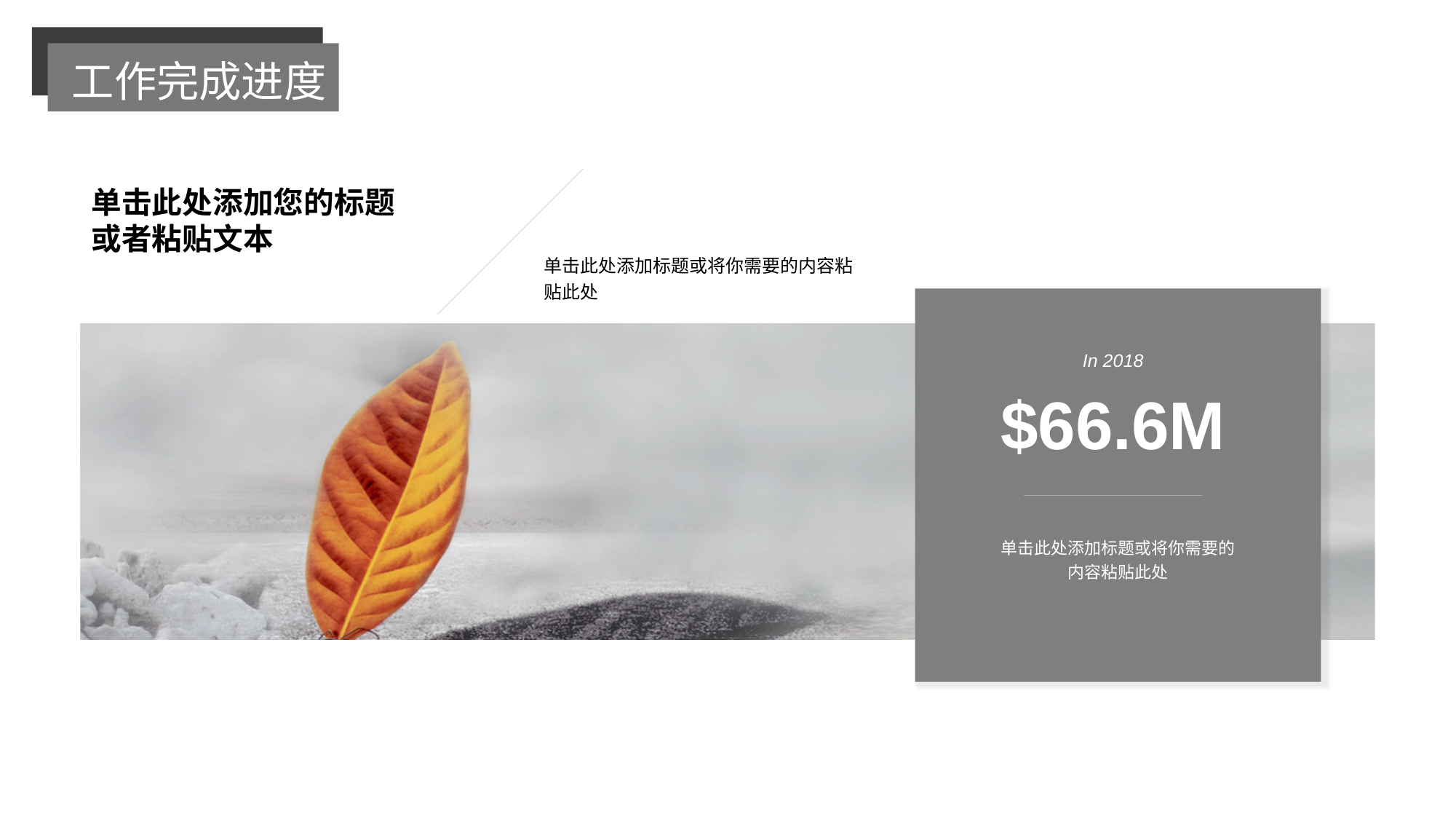

工作完成进度
单击此处添加您的标题
或者粘贴文本
单击此处添加标题或将你需要的内容粘贴此处

In 2018
$66.6m
单击此处添加标题或将你需要的
内容粘贴此处